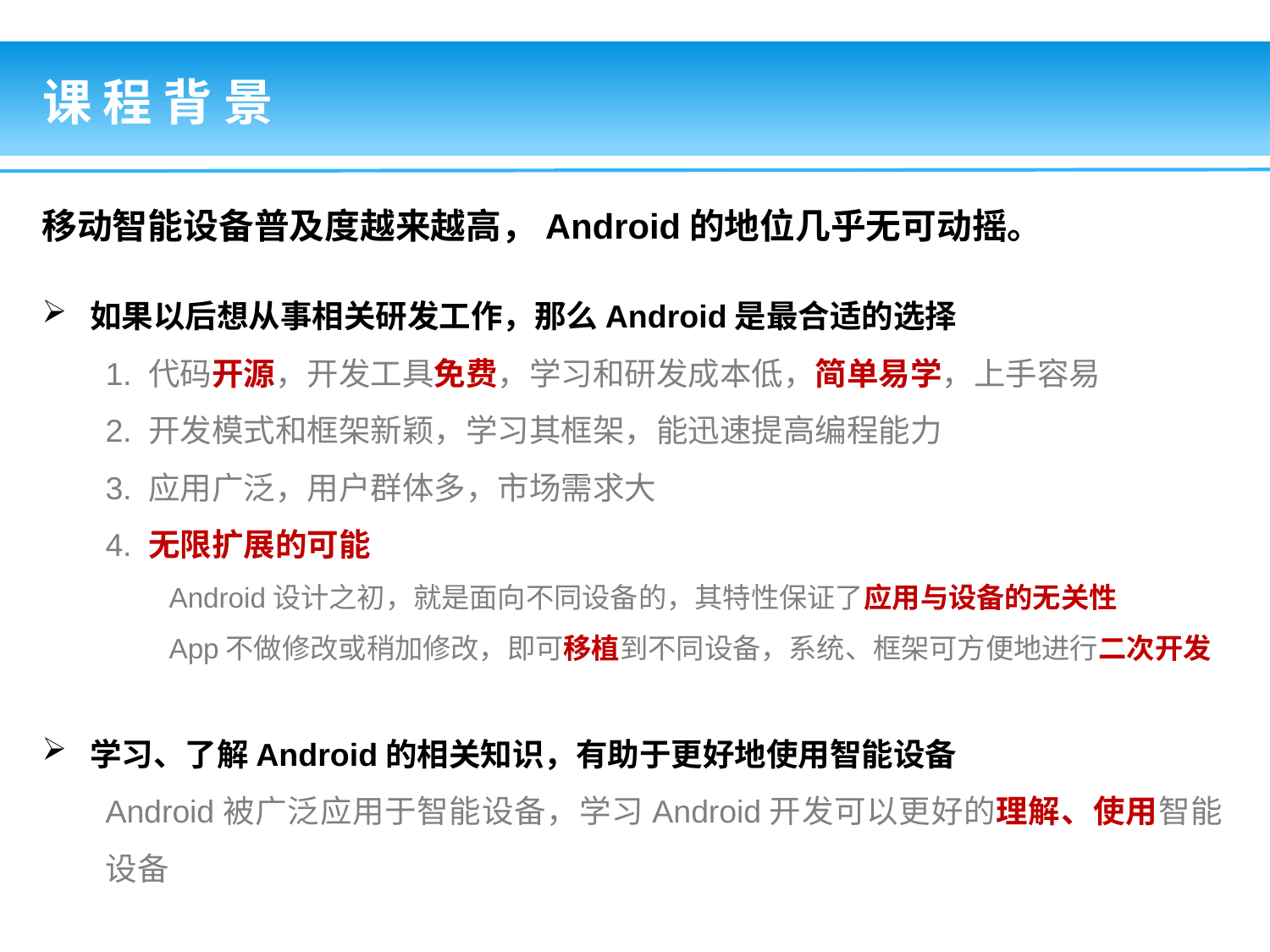

课 程 背 景
移动智能设备普及度越来越高，Android的地位几乎无可动摇。

如果以后想从事相关研发工作，那么Android是最合适的选择
1. 代码开源，开发工具免费，学习和研发成本低，简单易学，上手容易
2. 开发模式和框架新颖，学习其框架，能迅速提高编程能力
3. 应用广泛，用户群体多，市场需求大
4. 无限扩展的可能
Android设计之初，就是面向不同设备的，其特性保证了应用与设备的无关性
App不做修改或稍加修改，即可移植到不同设备，系统、框架可方便地进行二次开发

学习、了解Android的相关知识，有助于更好地使用智能设备
Android被广泛应用于智能设备，学习Android开发可以更好的理解、使用智能设备